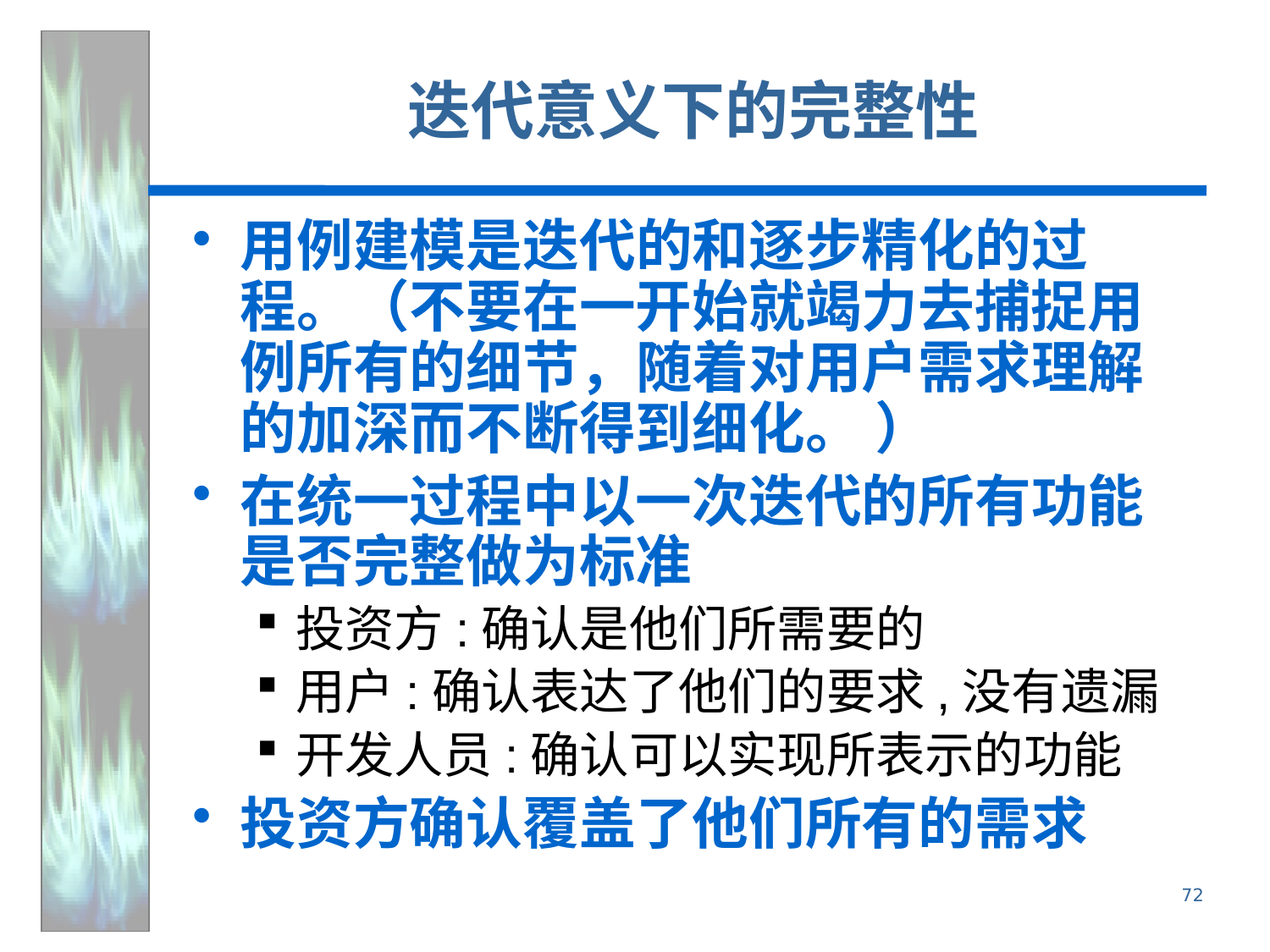

# 迭代意义下的完整性
用例建模是迭代的和逐步精化的过程。（不要在一开始就竭力去捕捉用例所有的细节，随着对用户需求理解的加深而不断得到细化。 ）
在统一过程中以一次迭代的所有功能是否完整做为标准
投资方:确认是他们所需要的
用户:确认表达了他们的要求,没有遗漏
开发人员:确认可以实现所表示的功能
投资方确认覆盖了他们所有的需求

72